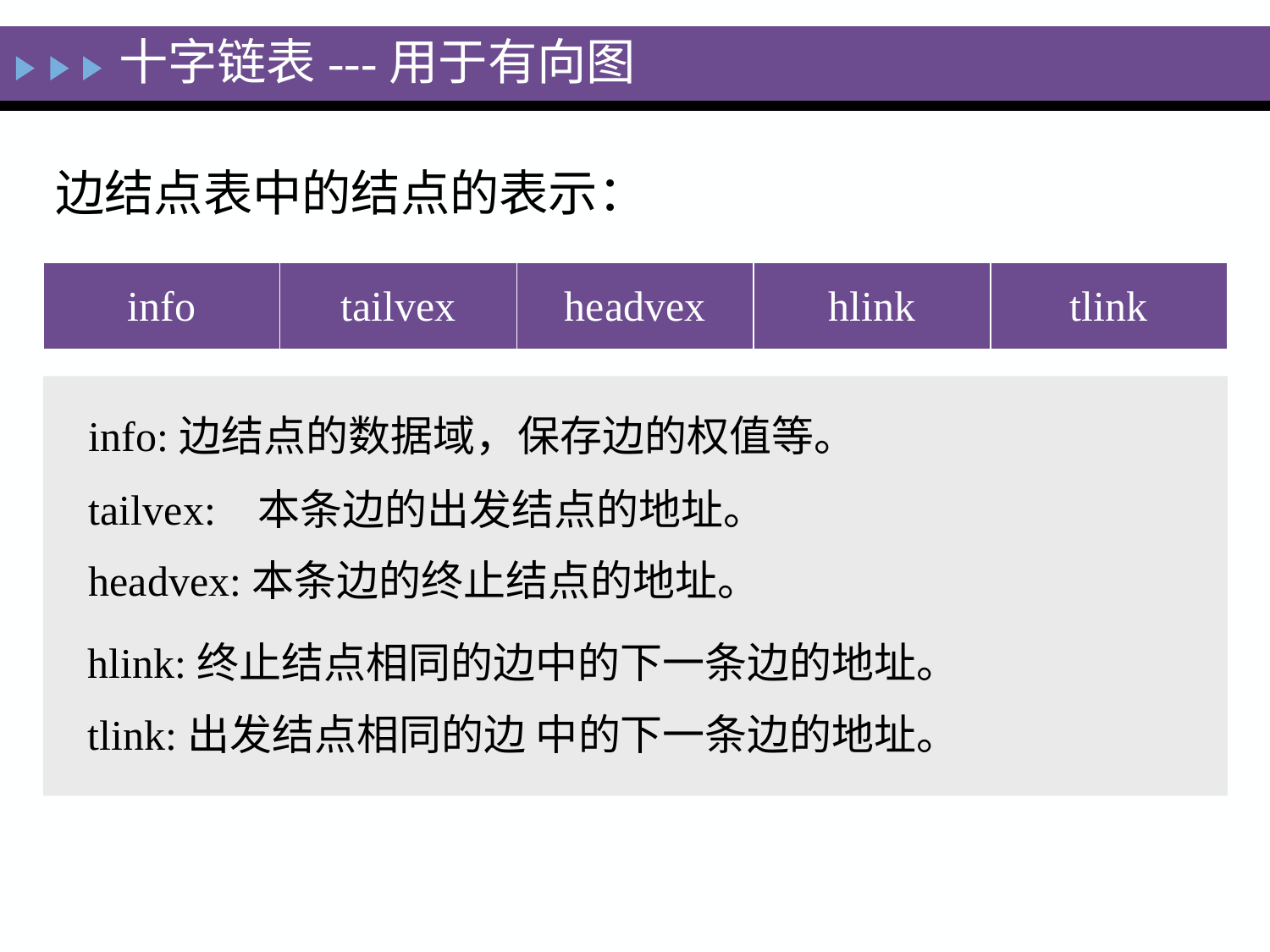

十字链表---用于有向图
边结点表中的结点的表示：
| info | tailvex | headvex | hlink | tlink |
| --- | --- | --- | --- | --- |

info:边结点的数据域，保存边的权值等。

tailvex:   本条边的出发结点的地址。
headvex:本条边的终止结点的地址。
hlink:终止结点相同的边中的下一条边的地址。
tlink:出发结点相同的边 中的下一条边的地址。